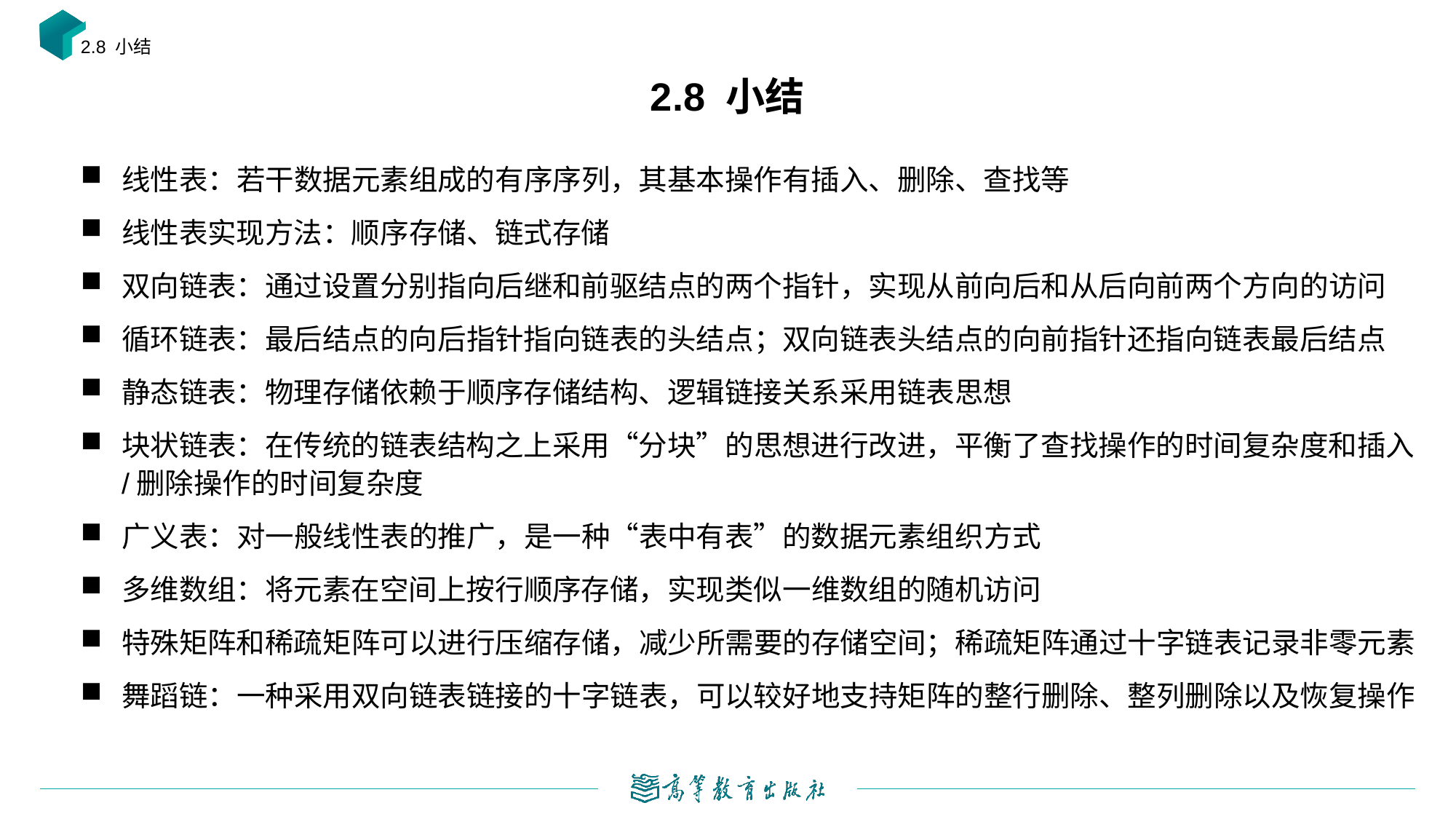

2.8 小结

# 2.8 小结
线性表：若干数据元素组成的有序序列，其基本操作有插入、删除、查找等
线性表实现方法：顺序存储、链式存储
双向链表：通过设置分别指向后继和前驱结点的两个指针，实现从前向后和从后向前两个方向的访问
循环链表：最后结点的向后指针指向链表的头结点；双向链表头结点的向前指针还指向链表最后结点
静态链表：物理存储依赖于顺序存储结构、逻辑链接关系采用链表思想
块状链表：在传统的链表结构之上采用“分块”的思想进行改进，平衡了查找操作的时间复杂度和插入/删除操作的时间复杂度
广义表：对一般线性表的推广，是一种“表中有表”的数据元素组织方式
多维数组：将元素在空间上按行顺序存储，实现类似一维数组的随机访问
特殊矩阵和稀疏矩阵可以进行压缩存储，减少所需要的存储空间；稀疏矩阵通过十字链表记录非零元素
舞蹈链：一种采用双向链表链接的十字链表，可以较好地支持矩阵的整行删除、整列删除以及恢复操作